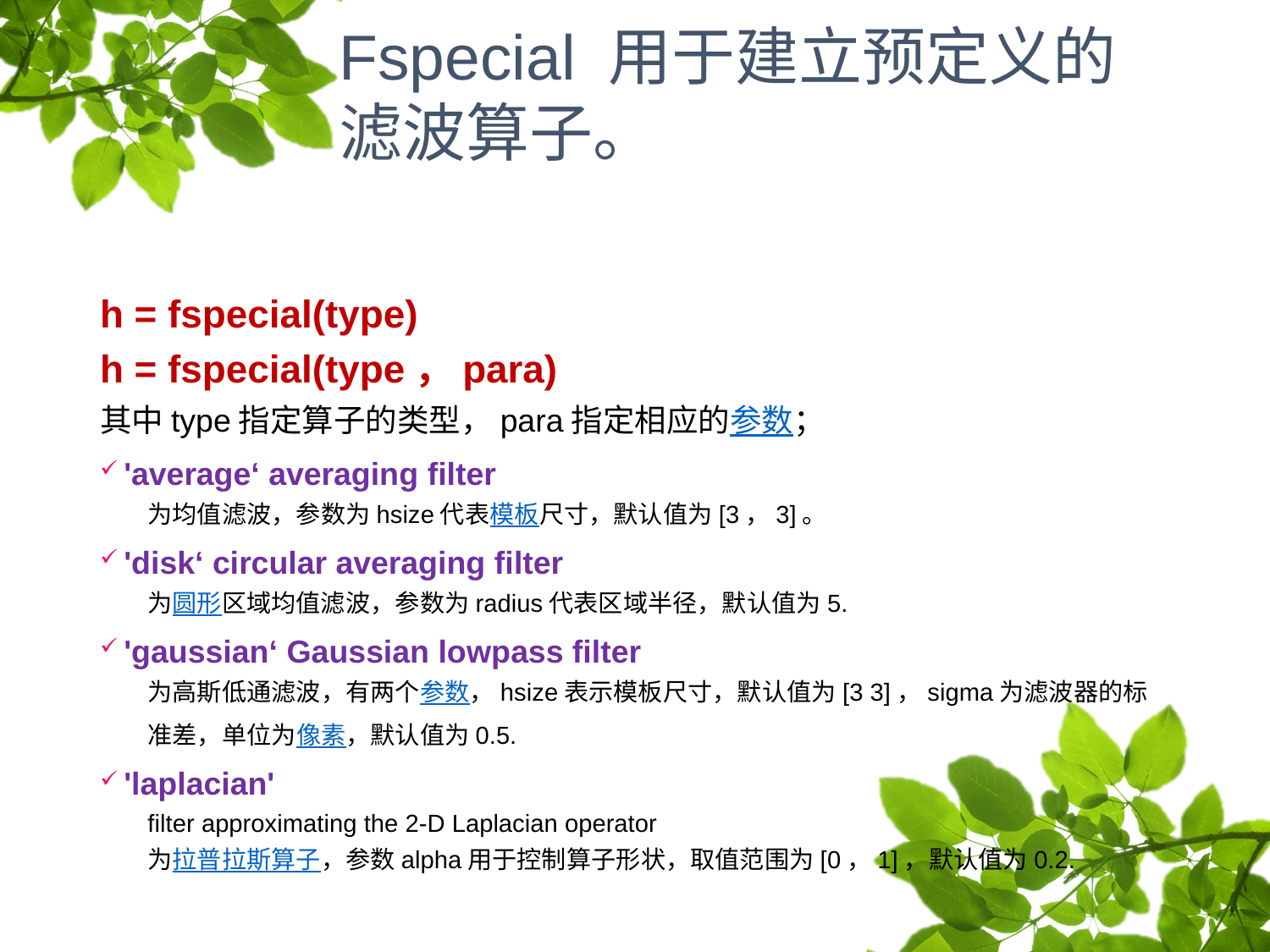

# Fspecial 用于建立预定义的滤波算子。
h = fspecial(type)
h = fspecial(type，para)
其中type指定算子的类型，para指定相应的参数；
'average‘ averaging filter
为均值滤波，参数为hsize代表模板尺寸，默认值为[3，3]。
'disk‘ circular averaging filter
为圆形区域均值滤波，参数为radius代表区域半径，默认值为5.
'gaussian‘ Gaussian lowpass filter
为高斯低通滤波，有两个参数，hsize表示模板尺寸，默认值为[3 3]，sigma为滤波器的标准差，单位为像素，默认值为0.5.
'laplacian'
filter approximating the 2-D Laplacian operator
为拉普拉斯算子，参数alpha用于控制算子形状，取值范围为[0，1]，默认值为0.2.